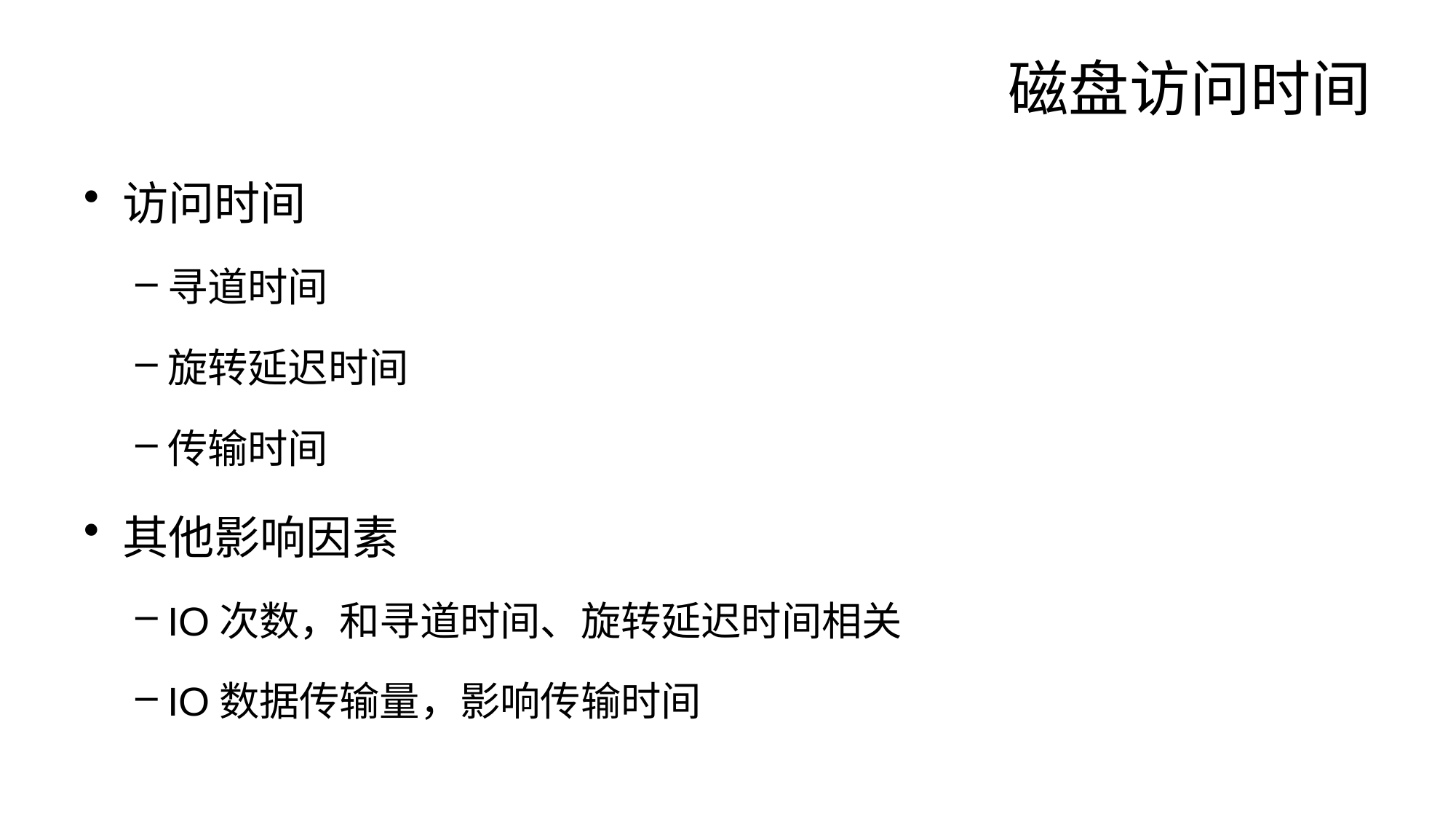

# 磁盘访问时间
访问时间
寻道时间
旋转延迟时间
传输时间
其他影响因素
IO次数，和寻道时间、旋转延迟时间相关
IO数据传输量，影响传输时间